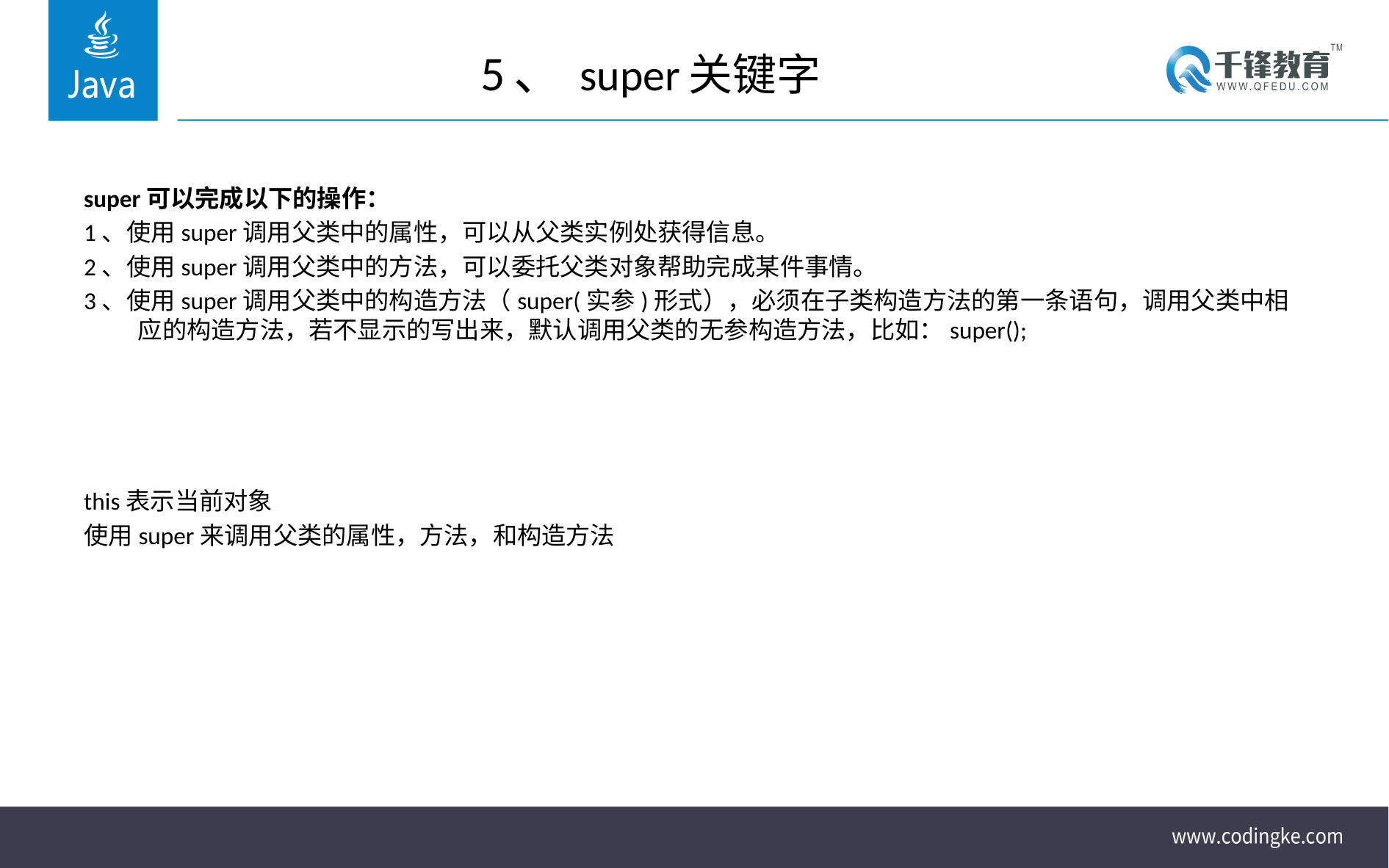

# 5、 super关键字
super可以完成以下的操作：
1、使用super调用父类中的属性，可以从父类实例处获得信息。
2、使用super调用父类中的方法，可以委托父类对象帮助完成某件事情。
3、使用super调用父类中的构造方法（super(实参)形式），必须在子类构造方法的第一条语句，调用父类中相应的构造方法，若不显示的写出来，默认调用父类的无参构造方法，比如：super();

this表示当前对象
使用super来调用父类的属性，方法，和构造方法